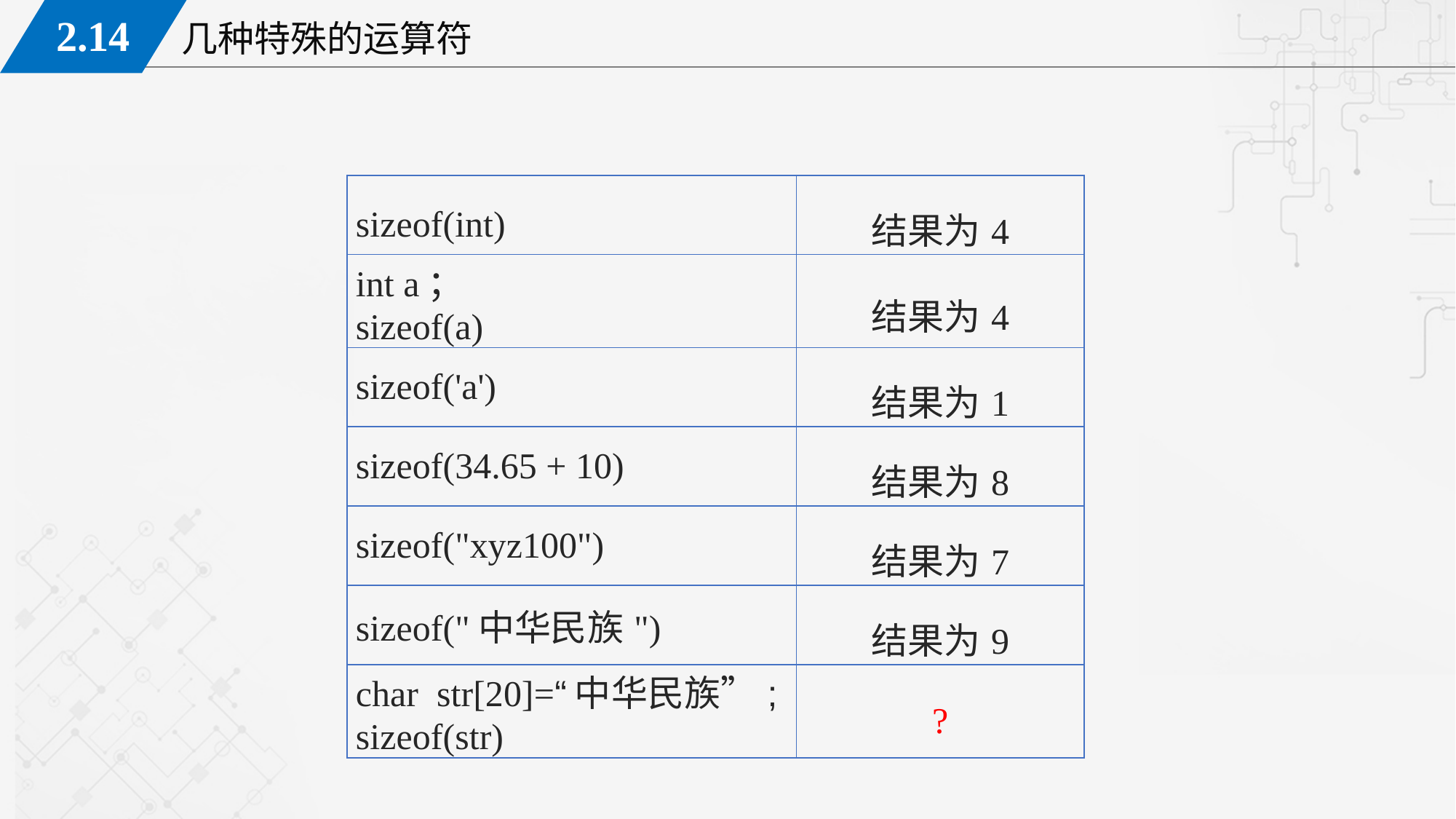

| sizeof(int) | 结果为4 |
| --- | --- |
| int a； sizeof(a) | 结果为4 |
| sizeof('a') | 结果为1 |
| sizeof(34.65 + 10) | 结果为8 |
| sizeof("xyz100") | 结果为7 |
| sizeof("中华民族") | 结果为9 |
| char str[20]=“中华民族”; sizeof(str) | ? |